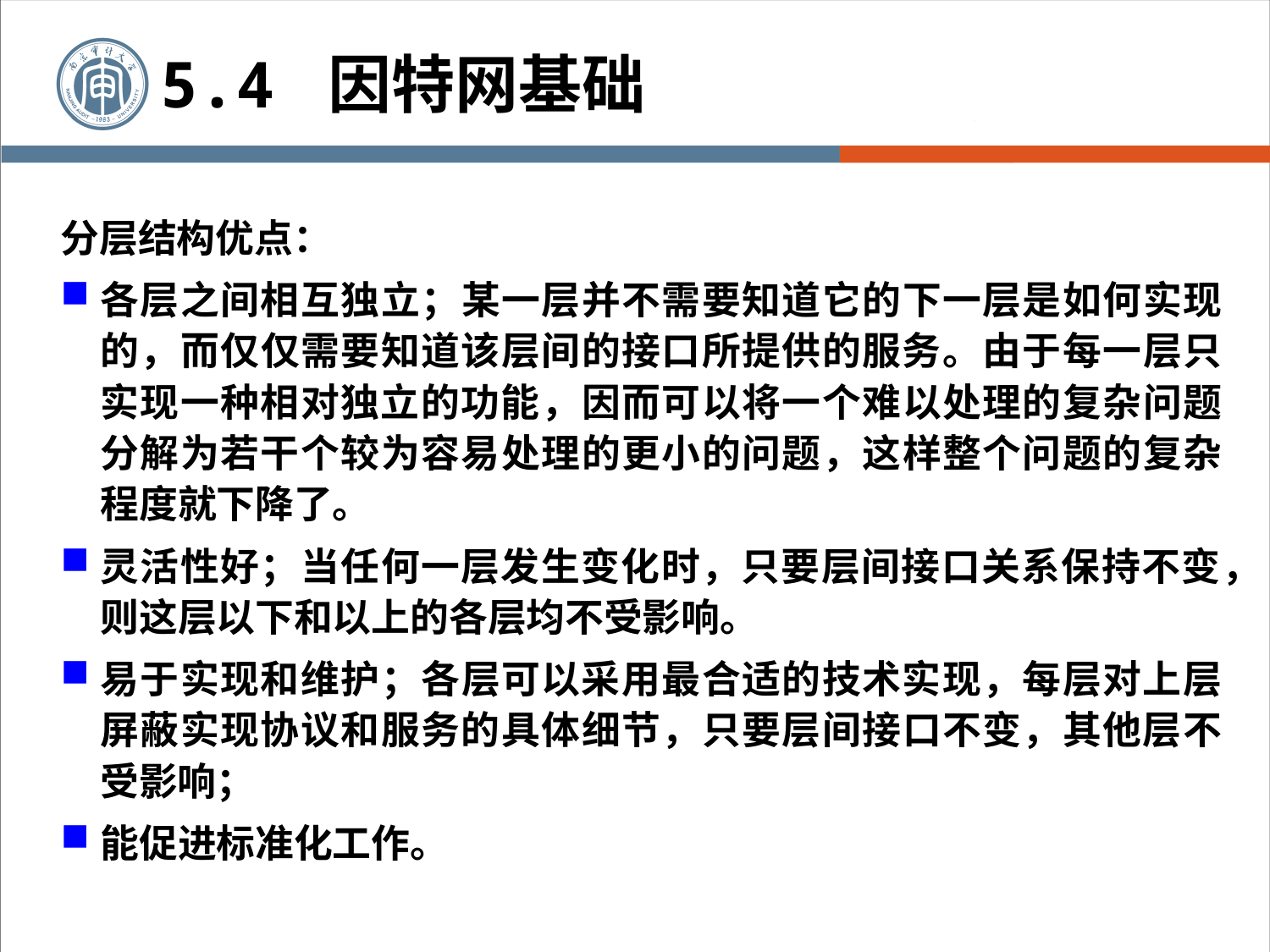

5.4 因特网基础
分层结构优点：
各层之间相互独立；某一层并不需要知道它的下一层是如何实现的，而仅仅需要知道该层间的接口所提供的服务。由于每一层只实现一种相对独立的功能，因而可以将一个难以处理的复杂问题分解为若干个较为容易处理的更小的问题，这样整个问题的复杂程度就下降了。
灵活性好；当任何一层发生变化时，只要层间接口关系保持不变，则这层以下和以上的各层均不受影响。
易于实现和维护；各层可以采用最合适的技术实现，每层对上层屏蔽实现协议和服务的具体细节，只要层间接口不变，其他层不受影响；
能促进标准化工作。